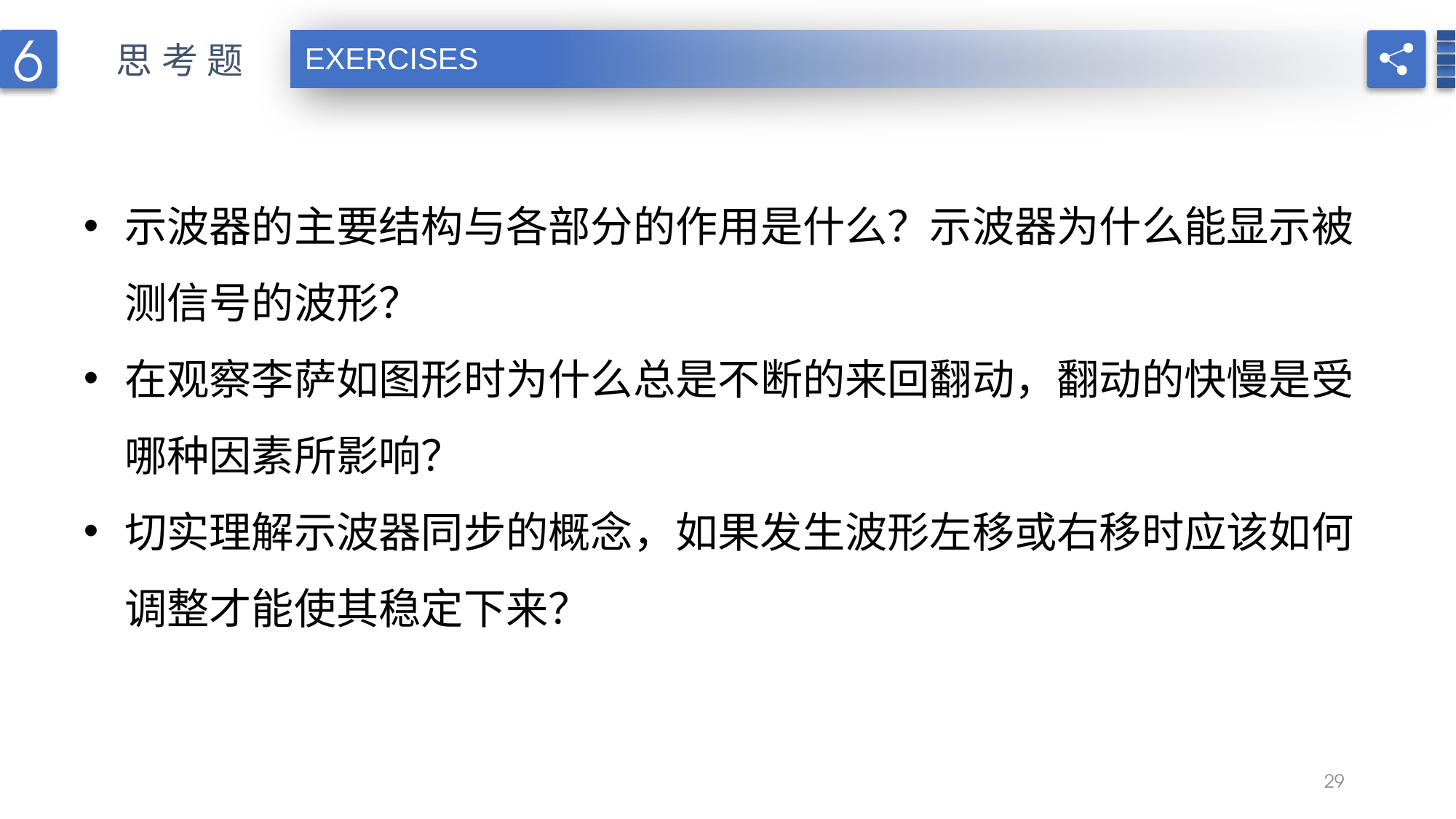

6

 思考题
EXERCISES
示波器的主要结构与各部分的作用是什么？示波器为什么能显示被测信号的波形？
在观察李萨如图形时为什么总是不断的来回翻动，翻动的快慢是受哪种因素所影响？
切实理解示波器同步的概念，如果发生波形左移或右移时应该如何调整才能使其稳定下来？

29